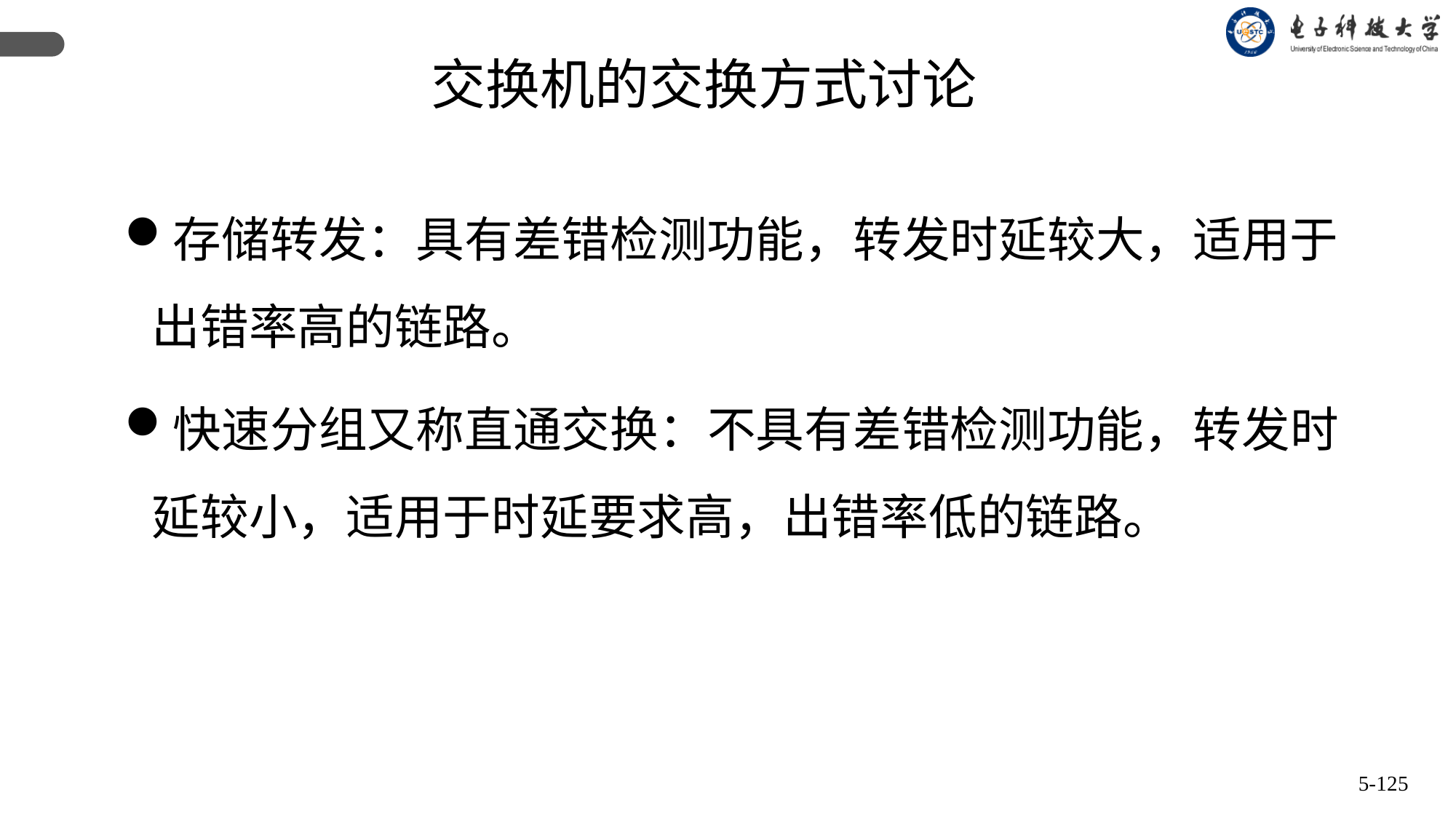

交换机的交换方式讨论
存储转发：具有差错检测功能，转发时延较大，适用于出错率高的链路。
快速分组又称直通交换：不具有差错检测功能，转发时延较小，适用于时延要求高，出错率低的链路。
5-125